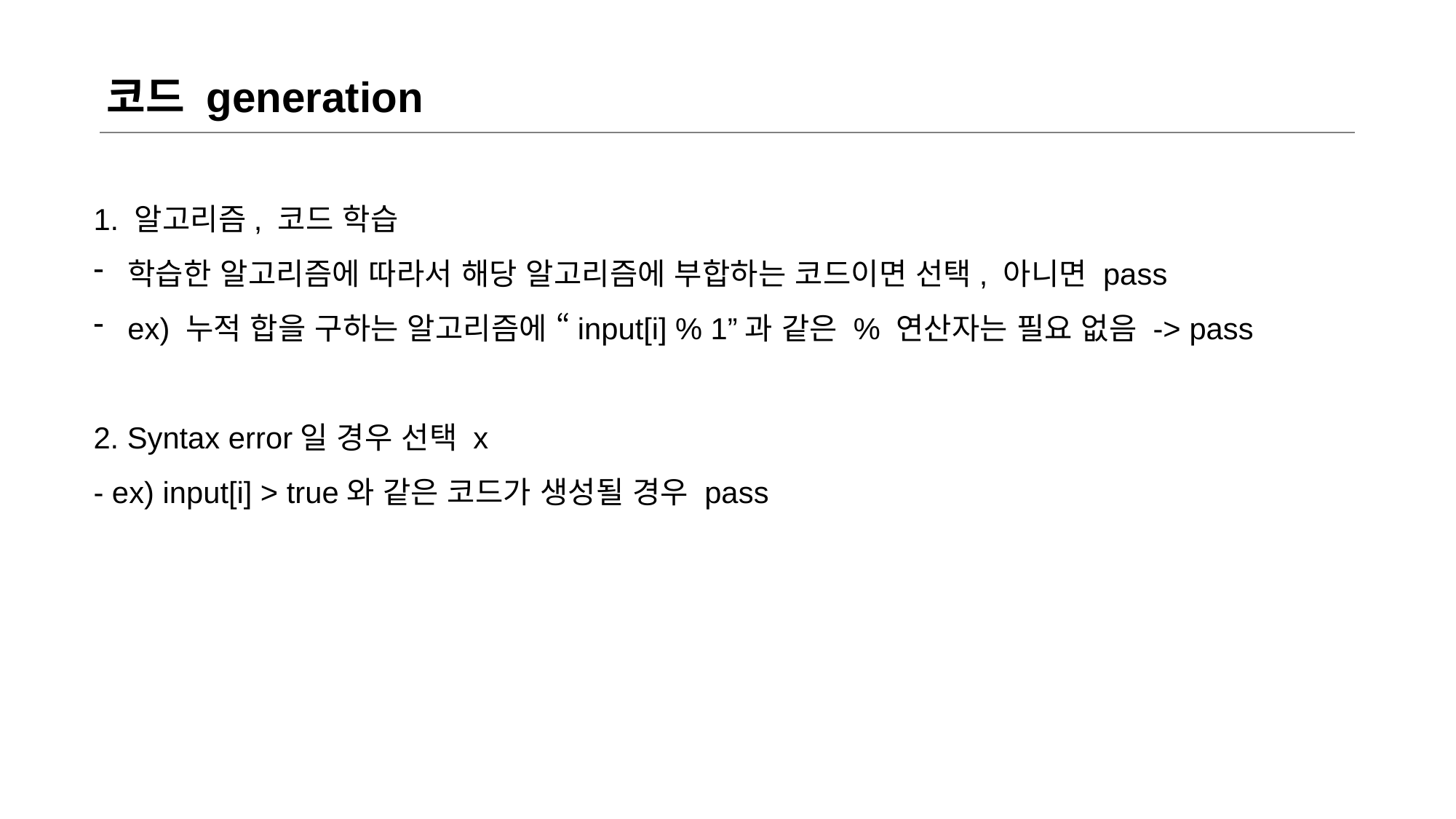

코드 generation
1. 알고리즘, 코드 학습
학습한 알고리즘에 따라서 해당 알고리즘에 부합하는 코드이면 선택, 아니면 pass
ex) 누적 합을 구하는 알고리즘에 “input[i] % 1”과 같은 % 연산자는 필요 없음 -> pass

2. Syntax error일 경우 선택 x
- ex) input[i] > true와 같은 코드가 생성될 경우 pass